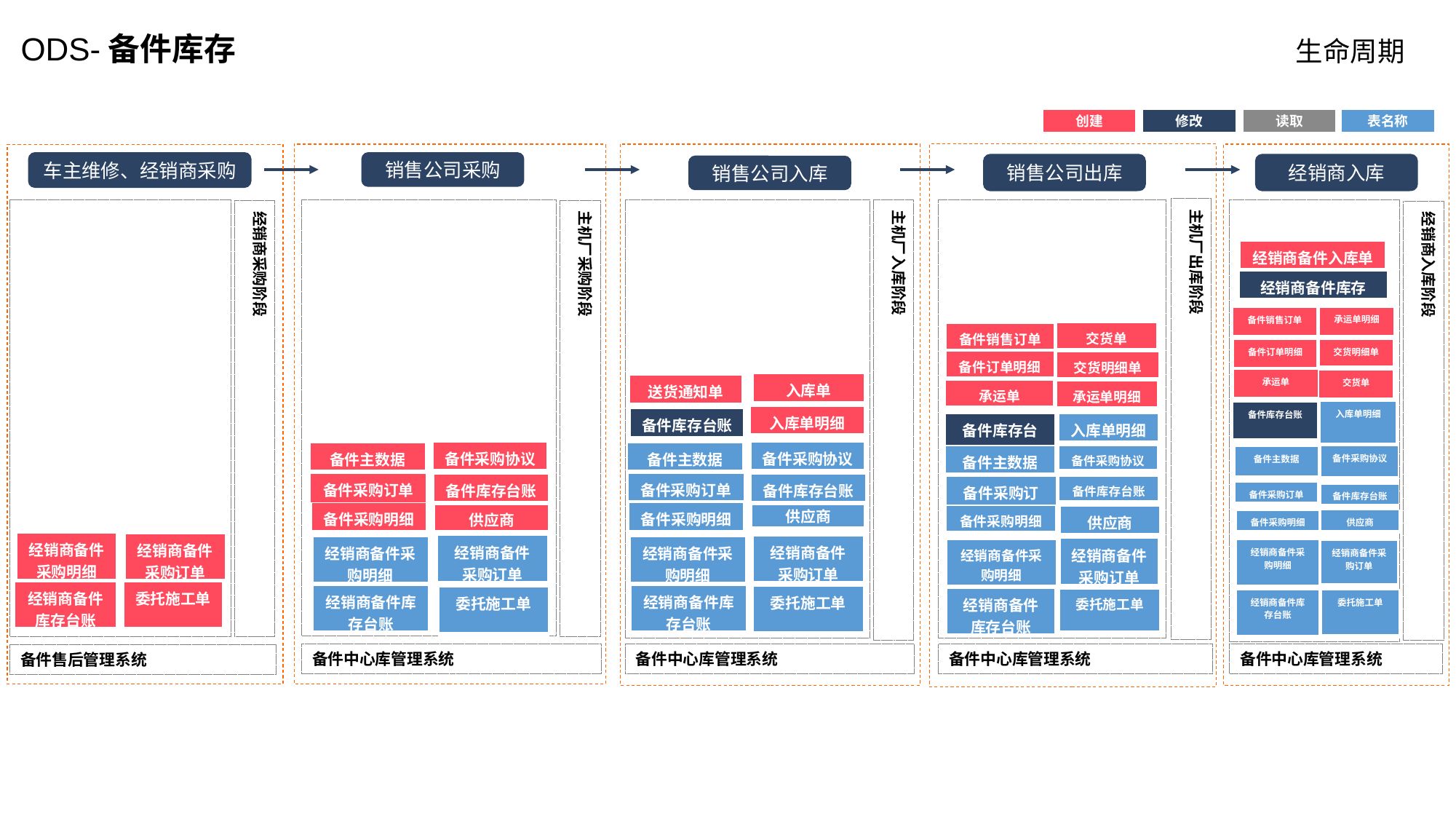

ODS-备件库存
生命周期
创建
修改
读取
表名称

车主维修、经销商采购
销售公司采购
销售公司出库
经销商入库
销售公司入库
主机厂出库阶段
主机厂入库阶段

主机厂采购阶段
经销商采购阶段
经销商入库阶段
| 经销商备件入库单 |
| --- |
| 经销商备件库存 |
| --- |
| 承运单明细 |
| --- |
| 备件销售订单 |
| --- |
| 交货单 |
| --- |
| 备件销售订单 |
| --- |
| 交货明细单 |
| --- |
| 备件订单明细 |
| --- |
| 备件订单明细 |
| --- |
| 交货明细单 |
| --- |
| 承运单 |
| --- |
| 交货单 |
| --- |
| 入库单 |
| --- |
| 送货通知单 |
| --- |
| 承运单 |
| --- |
| 承运单明细 |
| --- |
| 入库单明细 |
| --- |
| 备件库存台账 |
| --- |
| 入库单明细 |
| --- |
| 备件库存台账 |
| --- |
| 备件库存台账 |
| --- |
| 入库单明细 |
| --- |
| 备件采购协议 |
| --- |
| 备件采购协议 |
| --- |
| 备件主数据 |
| --- |
| 备件主数据 |
| --- |
| 备件主数据 |
| --- |
| 备件采购协议 |
| --- |
| 备件采购协议 |
| --- |
| 备件主数据 |
| --- |
| 备件采购订单 |
| --- |
| 备件采购订单 |
| --- |
| 备件库存台账 |
| --- |
| 备件库存台账 |
| --- |
| 备件采购订单 |
| --- |
| 备件库存台账 |
| --- |
| 备件采购订单 |
| --- |
| 备件库存台账 |
| --- |
| 供应商 |
| --- |
| 备件采购明细 |
| --- |
| 备件采购明细 |
| --- |
| 供应商 |
| --- |
| 备件采购明细 |
| --- |
| 供应商 |
| --- |
| 供应商 |
| --- |
| 备件采购明细 |
| --- |
| 经销商备件采购明细 |
| --- |
| 经销商备件采购订单 |
| --- |
| 经销商备件采购订单 |
| --- |
| 经销商备件采购订单 |
| --- |
| 经销商备件采购明细 |
| --- |
| 经销商备件采购明细 |
| --- |
| 经销商备件采购订单 |
| --- |
| 经销商备件采购明细 |
| --- |
| 经销商备件采购明细 |
| --- |
| 经销商备件采购订单 |
| --- |
| 经销商备件库存台账 |
| --- |
| 委托施工单 |
| --- |
| 经销商备件库存台账 |
| --- |
| 经销商备件库存台账 |
| --- |
| 委托施工单 |
| --- |
| 委托施工单 |
| --- |
| 经销商备件库存台账 |
| --- |
| 委托施工单 |
| --- |
| 经销商备件库存台账 |
| --- |
| 委托施工单 |
| --- |
备件中心库管理系统
备件中心库管理系统
备件中心库管理系统
备件中心库管理系统
备件售后管理系统